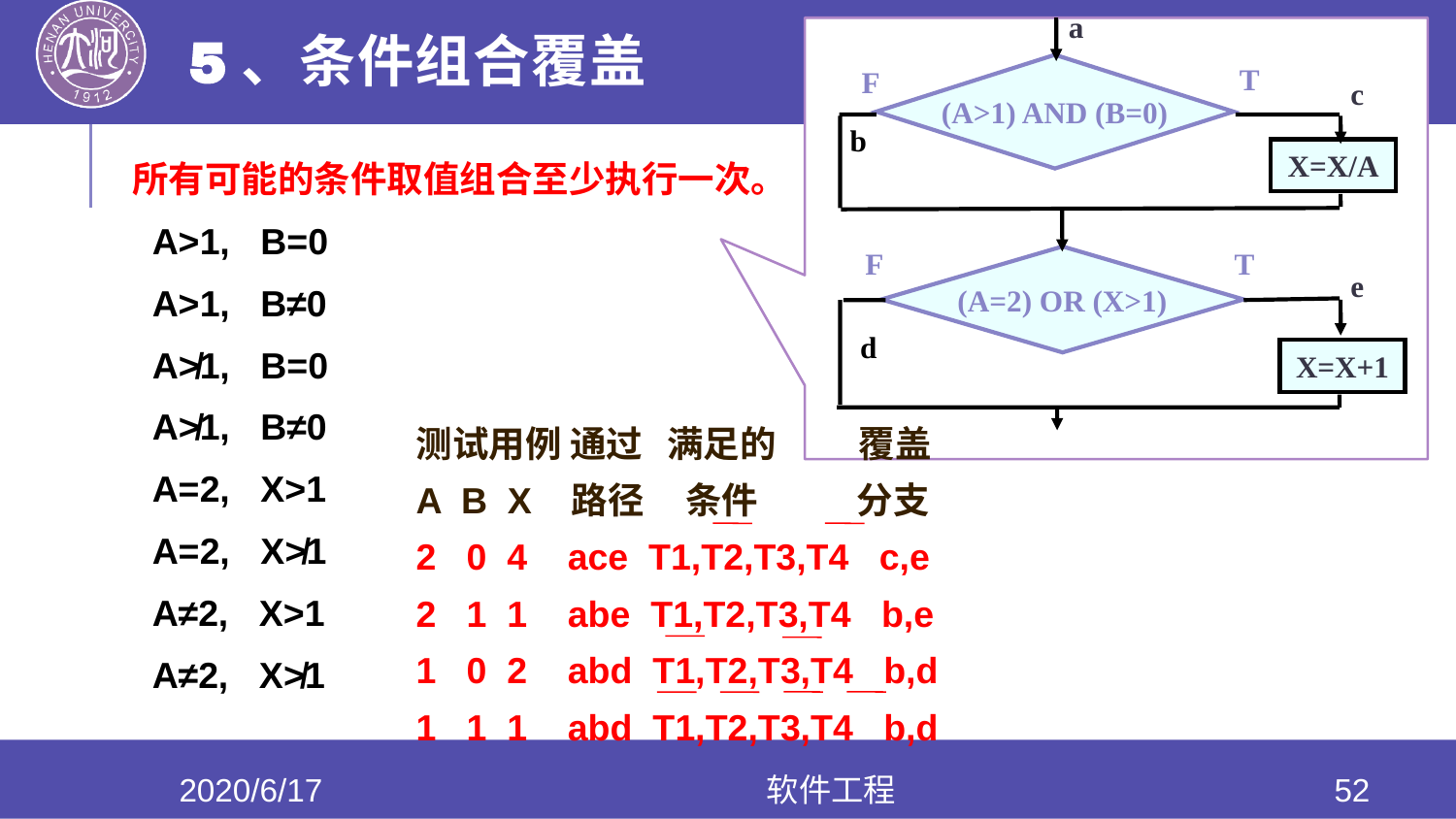

# 5、条件组合覆盖
a

(A>1) AND (B=0)
T
F
c

b
X=X/A

F
T

(A=2) OR (X>1)
e

d
X=X+1

所有可能的条件取值组合至少执行一次。
  A>1,   B=0
  A>1,   B≠0
  A≯1,   B=0
  A≯1,   B≠0
  A=2,   X>1
  A=2,   X≯1
  A≠2,   X>1
  A≠2,   X≯1
测试用例 通过   满足的          覆盖
A  B  X   路径     条件            分支
2   0  4    ace  T1,T2,T3,T4   c,e
2   1  1    abe  T1,T2,T3,T4   b,e
1   0  2    abd  T1,T2,T3,T4   b,d
1   1  1    abd  T1,T2,T3,T4   b,d
2020/6/17
软件工程
52